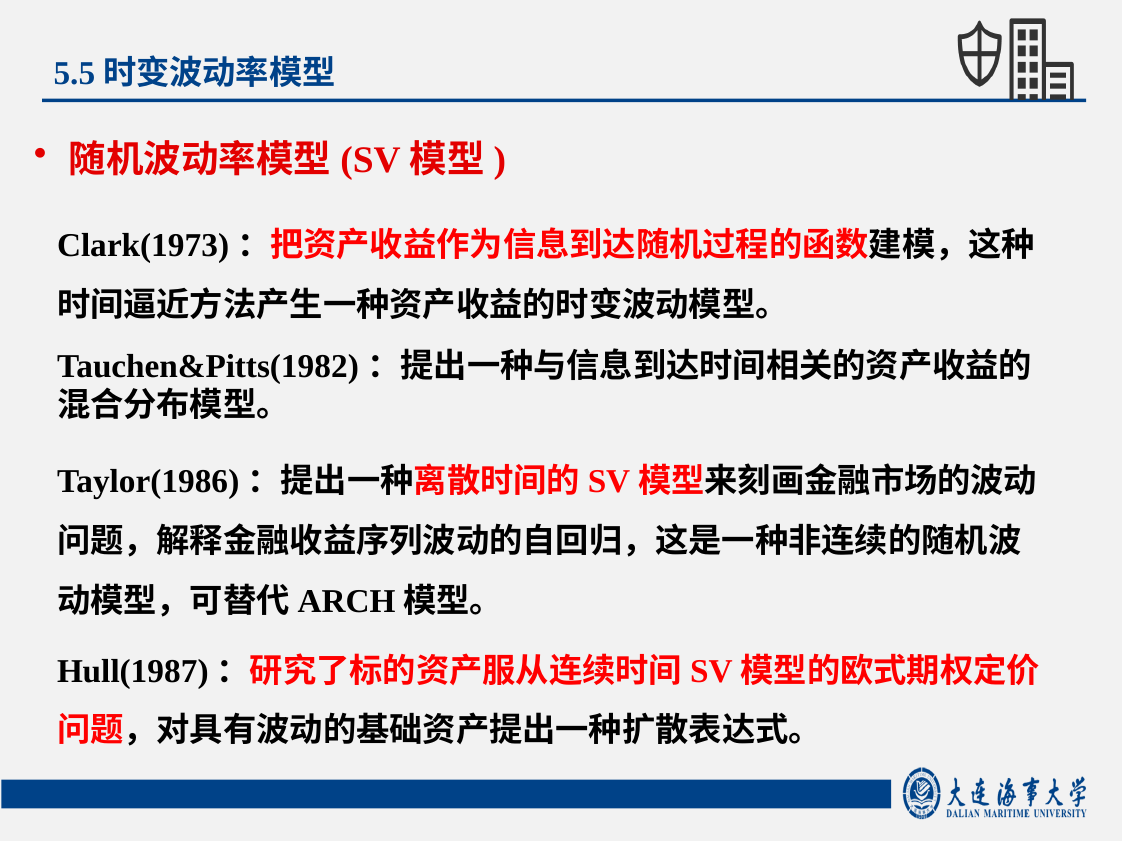

5.5时变波动率模型
随机波动率模型(SV模型)
Clark(1973)：把资产收益作为信息到达随机过程的函数建模，这种时间逼近方法产生一种资产收益的时变波动模型。
Tauchen&Pitts(1982)：提出一种与信息到达时间相关的资产收益的混合分布模型。
Taylor(1986)：提出一种离散时间的SV模型来刻画金融市场的波动问题，解释金融收益序列波动的自回归，这是一种非连续的随机波动模型，可替代ARCH模型。
Hull(1987)：研究了标的资产服从连续时间SV模型的欧式期权定价问题，对具有波动的基础资产提出一种扩散表达式。